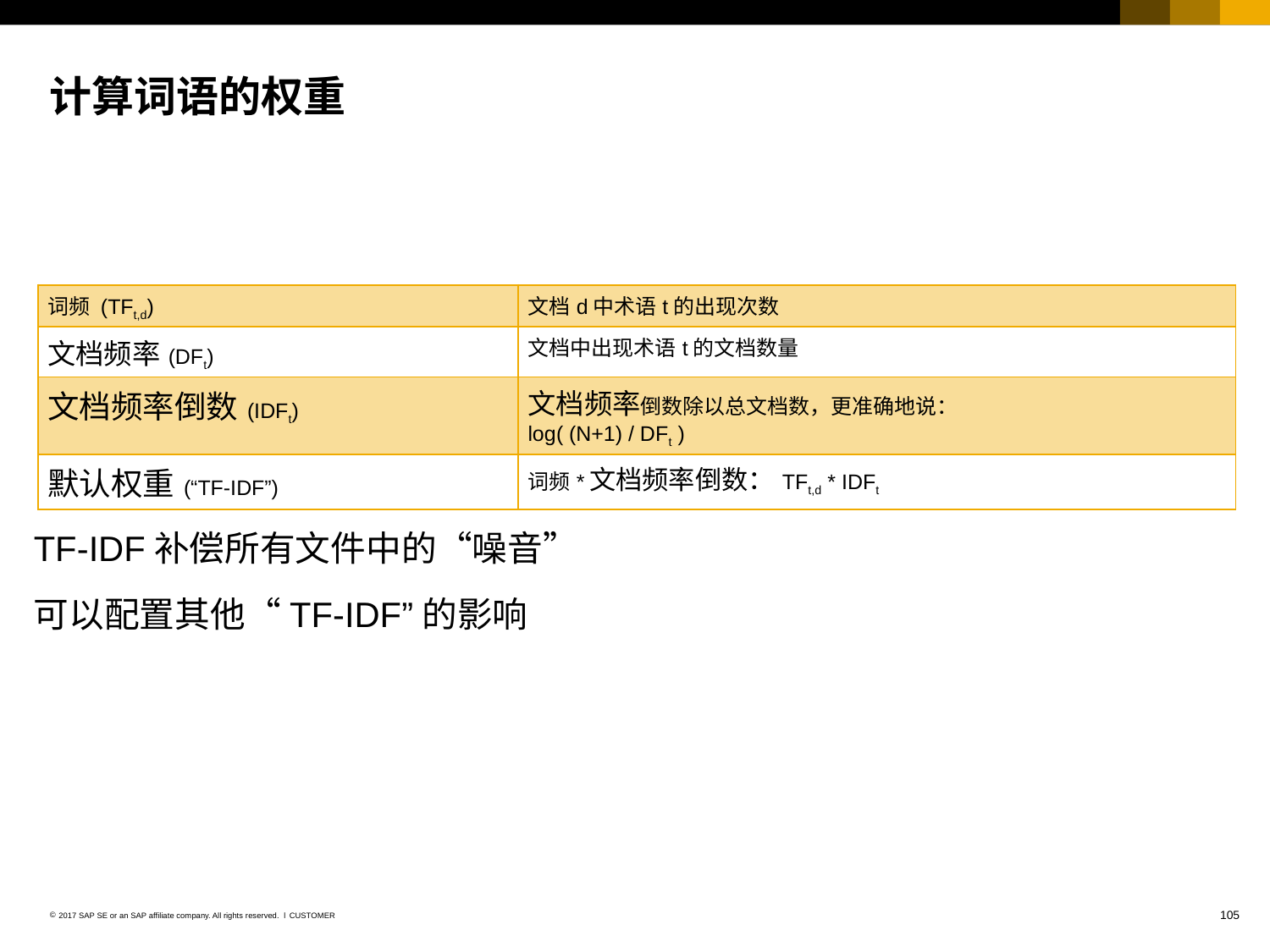

# 计算词语的权重
| 词频 (TFt,d) | 文档d中术语t的出现次数 |
| --- | --- |
| 文档频率(DFt) | 文档中出现术语t的文档数量 |
| 文档频率倒数(IDFt) | 文档频率倒数除以总文档数，更准确地说： log( (N+1) / DFt ) |
| 默认权重(“TF-IDF”) | 词频\*文档频率倒数：TFt,d \* IDFt |
TF-IDF补偿所有文件中的“噪音”
可以配置其他“TF-IDF”的影响